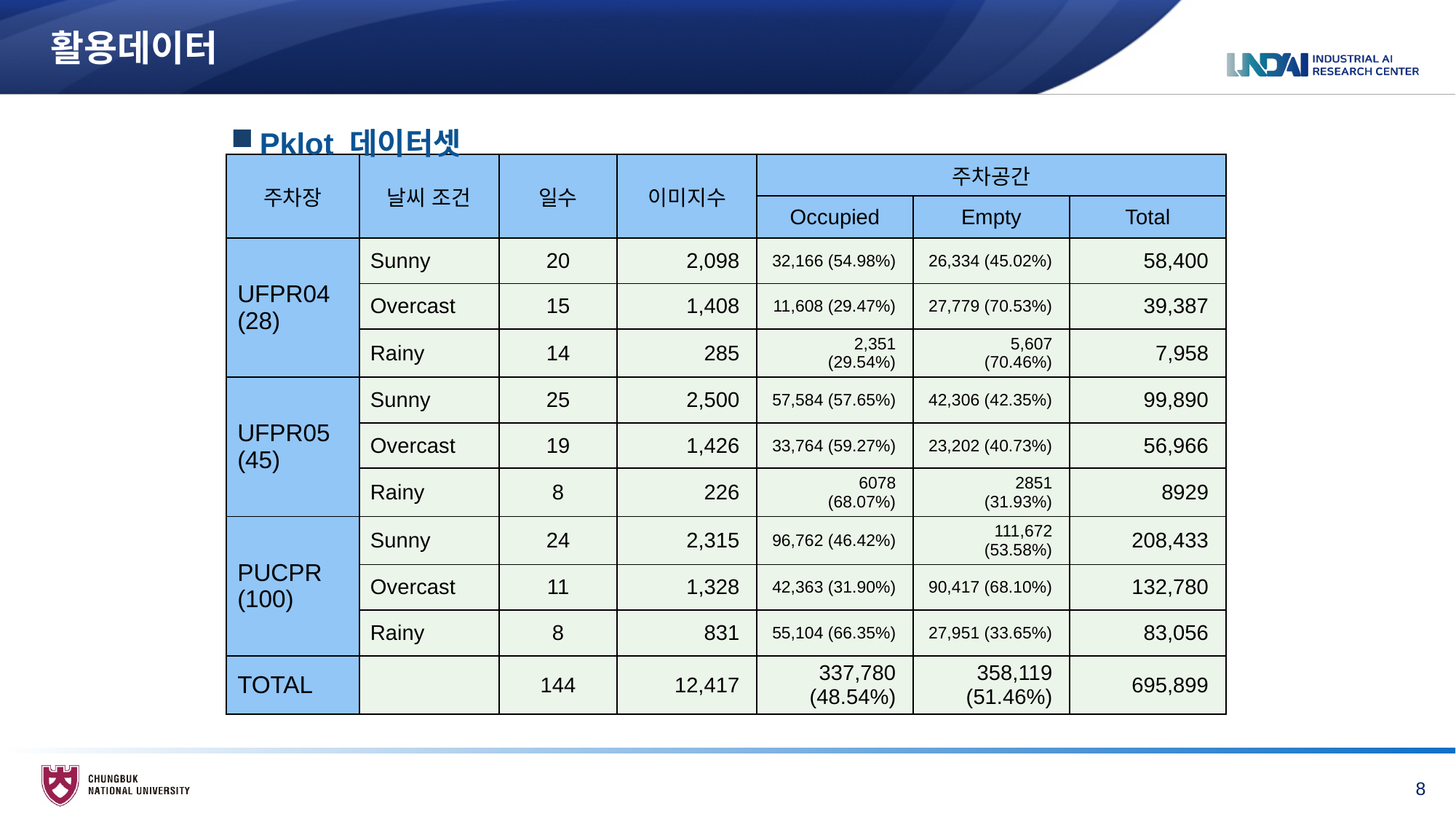

# 활용데이터
Pklot 데이터셋
| 주차장 | 날씨 조건 | 일수 | 이미지수 | 주차공간 |  |  |
| --- | --- | --- | --- | --- | --- | --- |
|  |  |  |  | Occupied | Empty | Total |
| UFPR04 (28) | Sunny | 20 | 2,098 | 32,166 (54.98%) | 26,334 (45.02%) | 58,400 |
|  | Overcast | 15 | 1,408 | 11,608 (29.47%) | 27,779 (70.53%) | 39,387 |
|  | Rainy | 14 | 285 | 2,351 (29.54%) | 5,607 (70.46%) | 7,958 |
| UFPR05 (45) | Sunny | 25 | 2,500 | 57,584 (57.65%) | 42,306 (42.35%) | 99,890 |
|  | Overcast | 19 | 1,426 | 33,764 (59.27%) | 23,202 (40.73%) | 56,966 |
|  | Rainy | 8 | 226 | 6078 (68.07%) | 2851 (31.93%) | 8929 |
| PUCPR (100) | Sunny | 24 | 2,315 | 96,762 (46.42%) | 111,672 (53.58%) | 208,433 |
|  | Overcast | 11 | 1,328 | 42,363 (31.90%) | 90,417 (68.10%) | 132,780 |
|  | Rainy | 8 | 831 | 55,104 (66.35%) | 27,951 (33.65%) | 83,056 |
| TOTAL |  | 144 | 12,417 | 337,780 (48.54%) | 358,119 (51.46%) | 695,899 |